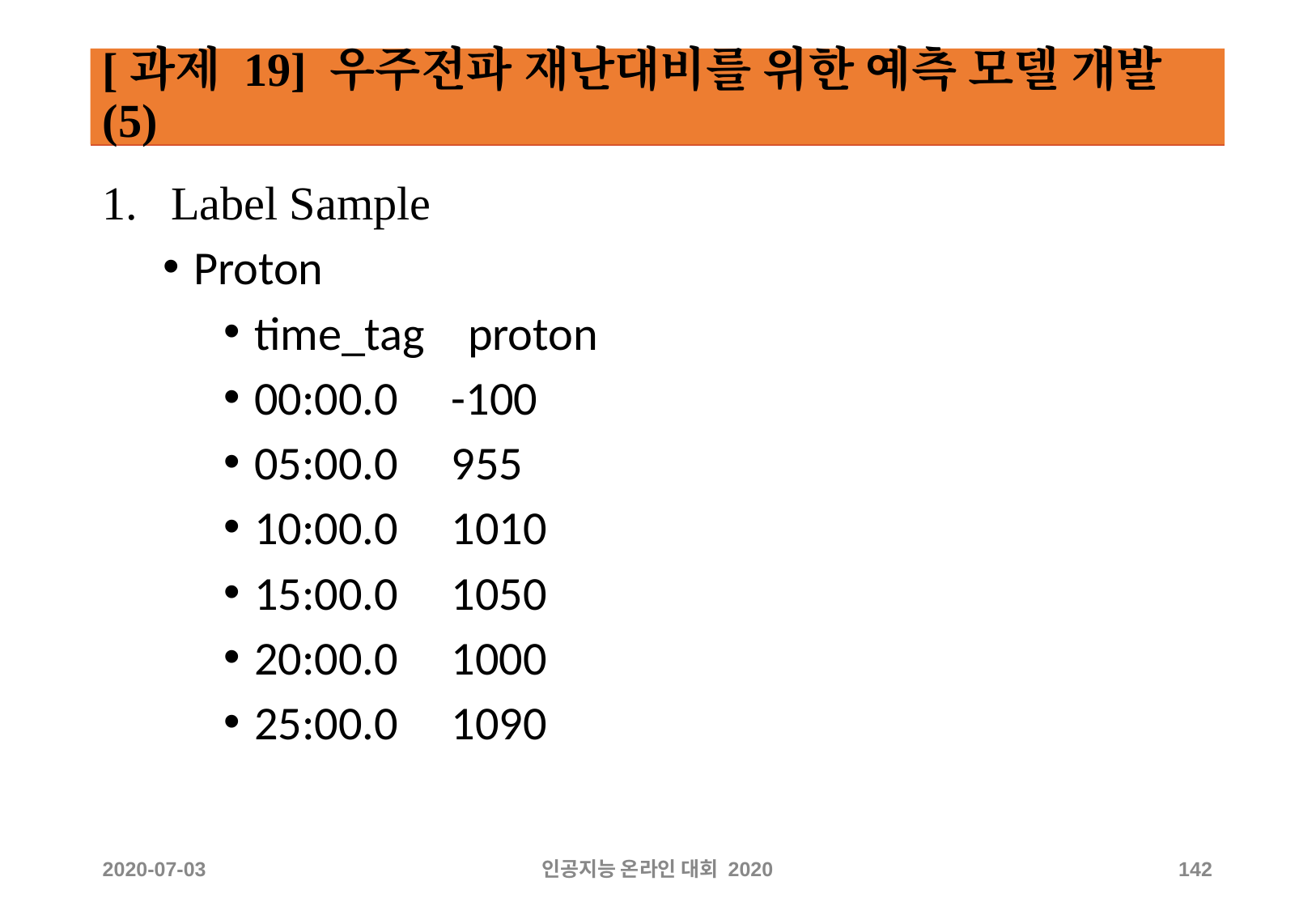

# [과제 19] 우주전파 재난대비를 위한 예측 모델 개발 (5)
Label Sample
Proton
time_tag    proton
00:00.0     -100
05:00.0     955
10:00.0     1010
15:00.0     1050
20:00.0     1000
25:00.0     1090
2020-07-03
인공지능 온라인 대회 2020
142